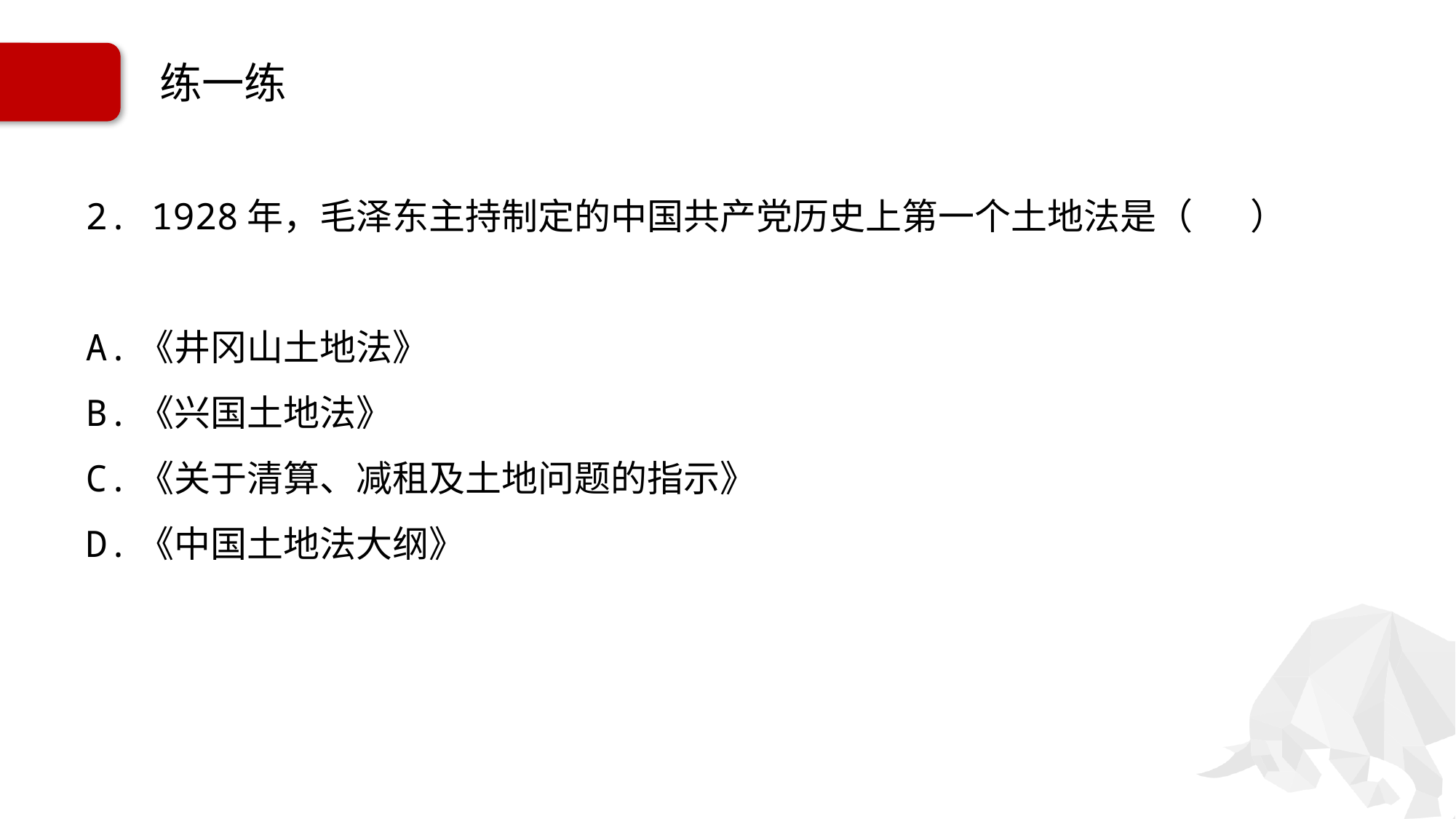

# 练一练
2. 1928年，毛泽东主持制定的中国共产党历史上第一个土地法是（       ）

A.《井冈山土地法》
B.《兴国土地法》
C.《关于清算、减租及土地问题的指示》
D.《中国土地法大纲》